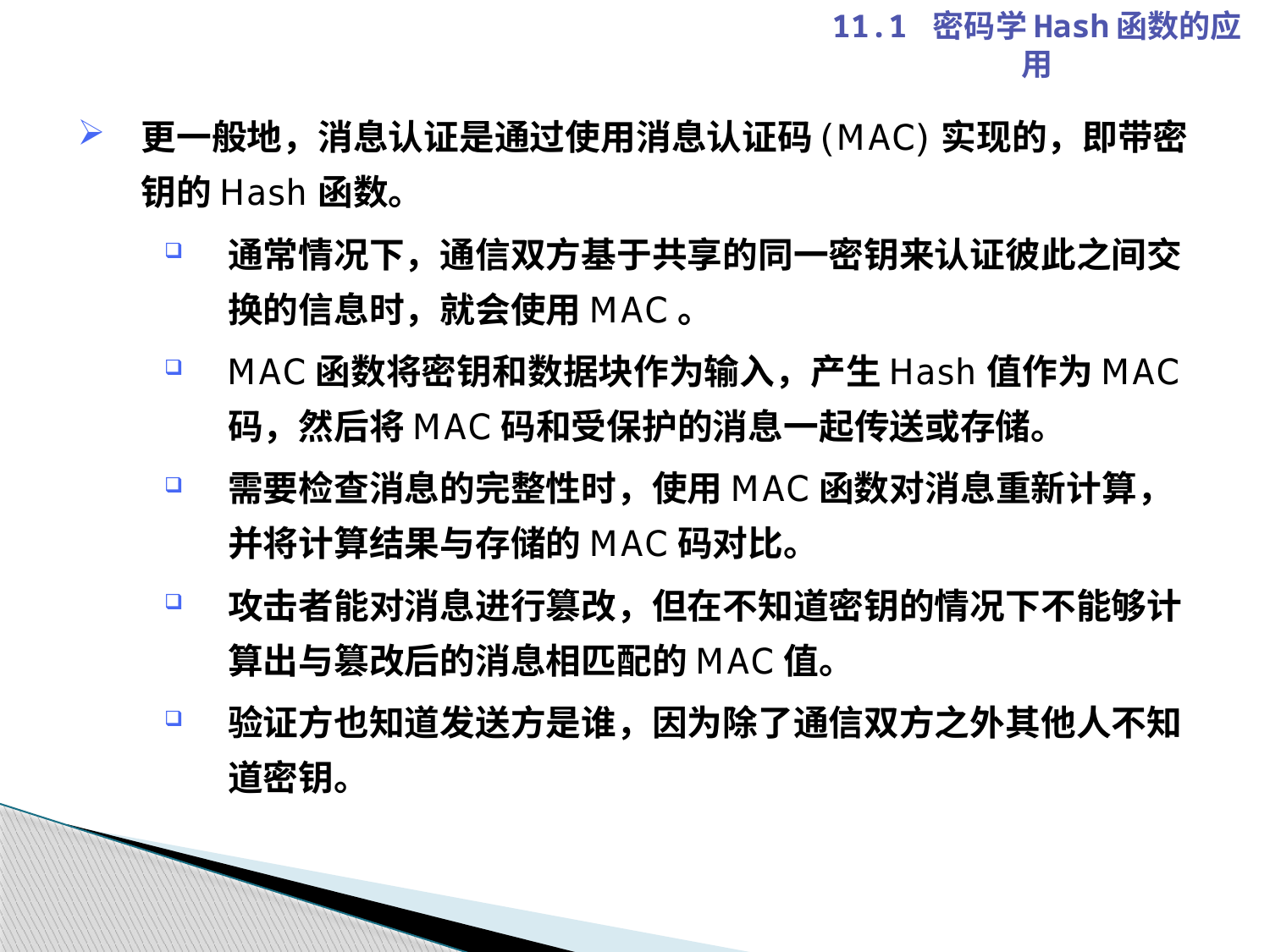

11.1 密码学Hash函数的应用
更一般地，消息认证是通过使用消息认证码(MAC)实现的，即带密钥的Hash函数。
通常情况下，通信双方基于共享的同一密钥来认证彼此之间交换的信息时，就会使用MAC。
MAC函数将密钥和数据块作为输入，产生Hash值作为MAC码，然后将MAC码和受保护的消息一起传送或存储。
需要检查消息的完整性时，使用MAC函数对消息重新计算，并将计算结果与存储的MAC码对比。
攻击者能对消息进行篡改，但在不知道密钥的情况下不能够计算出与篡改后的消息相匹配的MAC值。
验证方也知道发送方是谁，因为除了通信双方之外其他人不知道密钥。